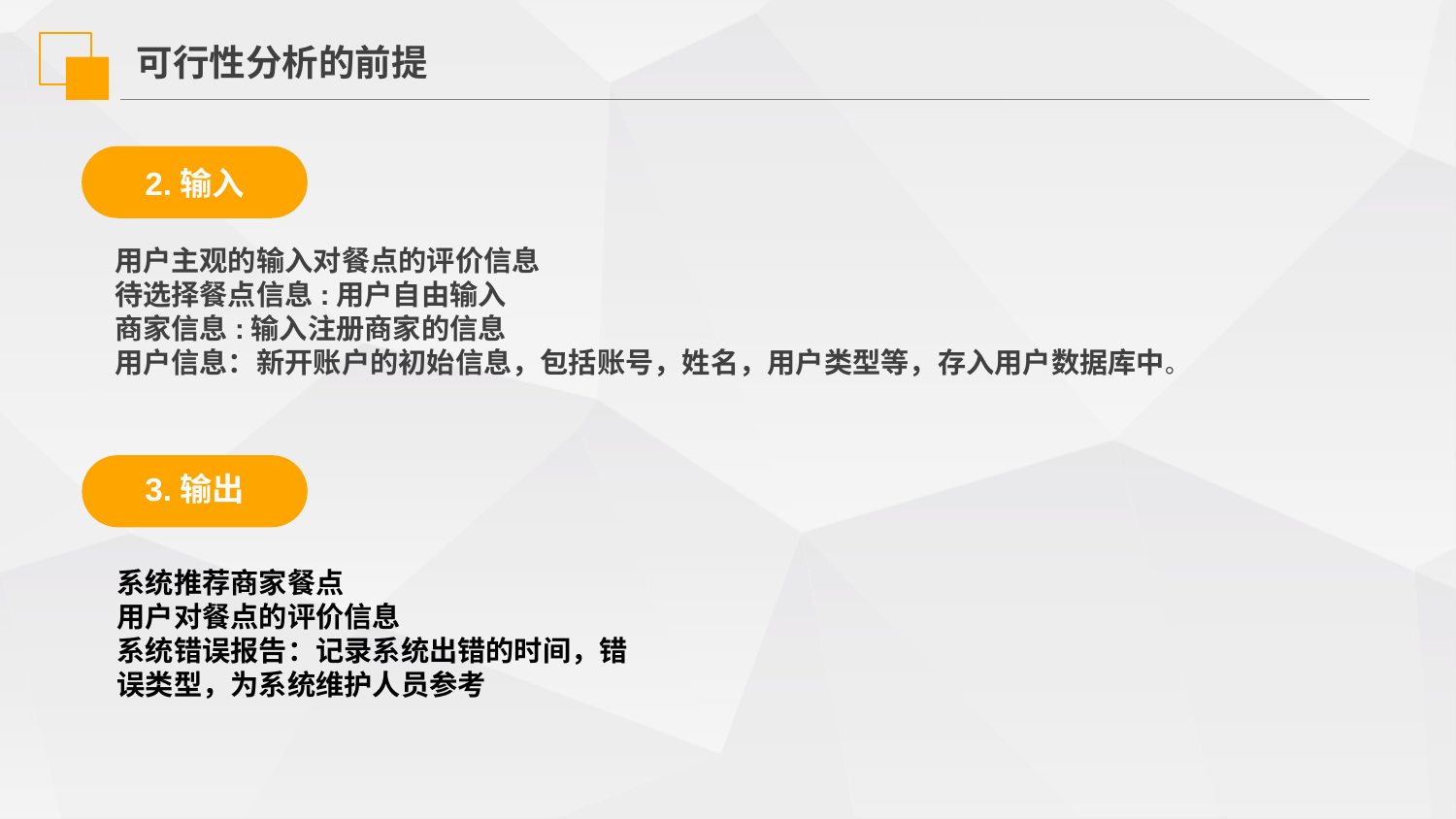

可行性分析的前提

2.输入
用户主观的输入对餐点的评价信息
待选择餐点信息:用户自由输入
商家信息:输入注册商家的信息
用户信息：新开账户的初始信息，包括账号，姓名，用户类型等，存入用户数据库中。

3.输出
系统推荐商家餐点
用户对餐点的评价信息
系统错误报告：记录系统出错的时间，错误类型，为系统维护人员参考